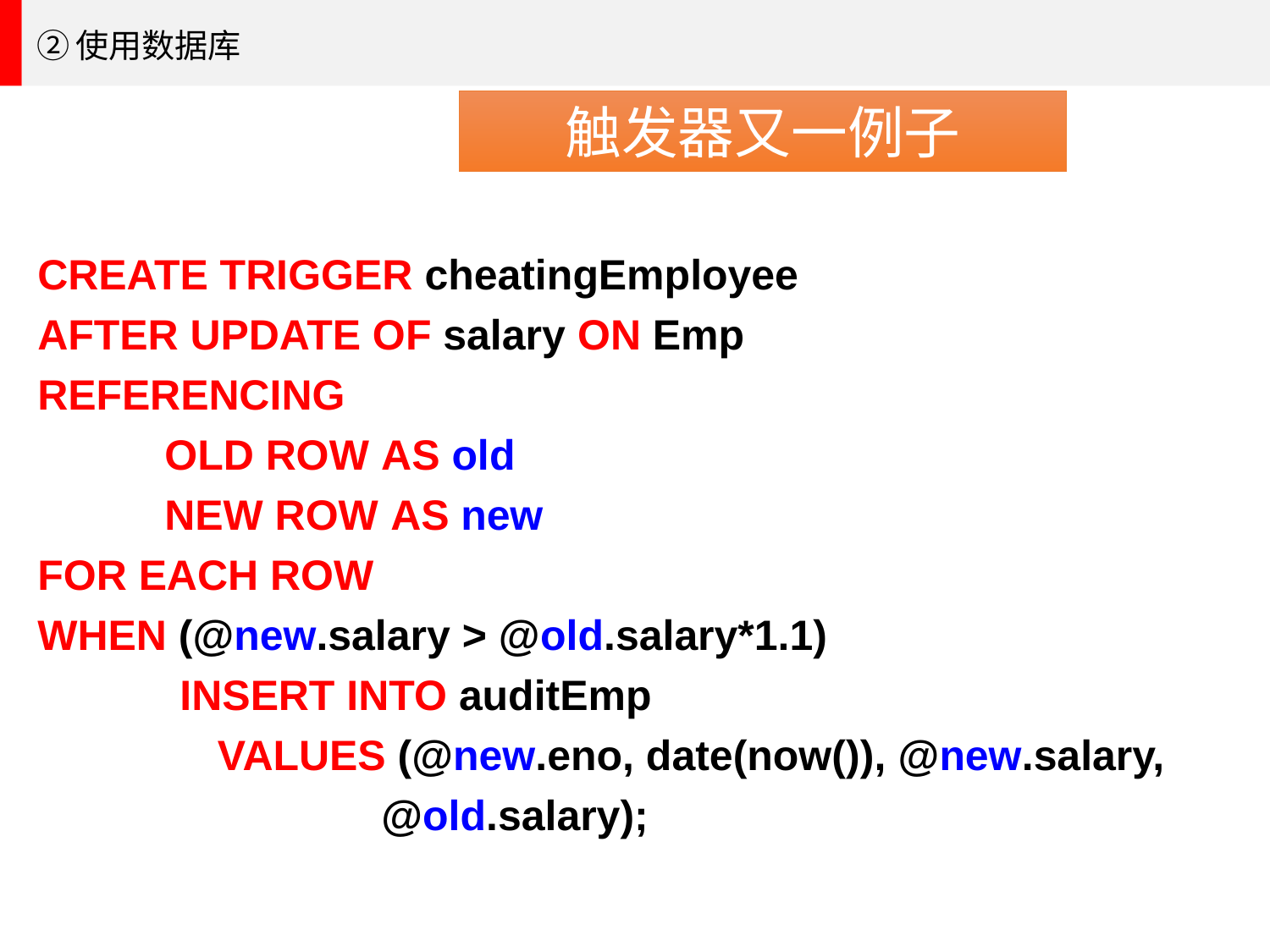

②使用数据库
触发器又一例子
CREATE TRIGGER cheatingEmployee
AFTER UPDATE OF salary ON Emp
REFERENCING
OLD ROW AS old
NEW ROW AS new
FOR EACH ROW
WHEN (@new.salary > @old.salary*1.1)
            INSERT INTO auditEmp
		VALUES (@new.eno, date(now()), @new.salary,
                             @old.salary);